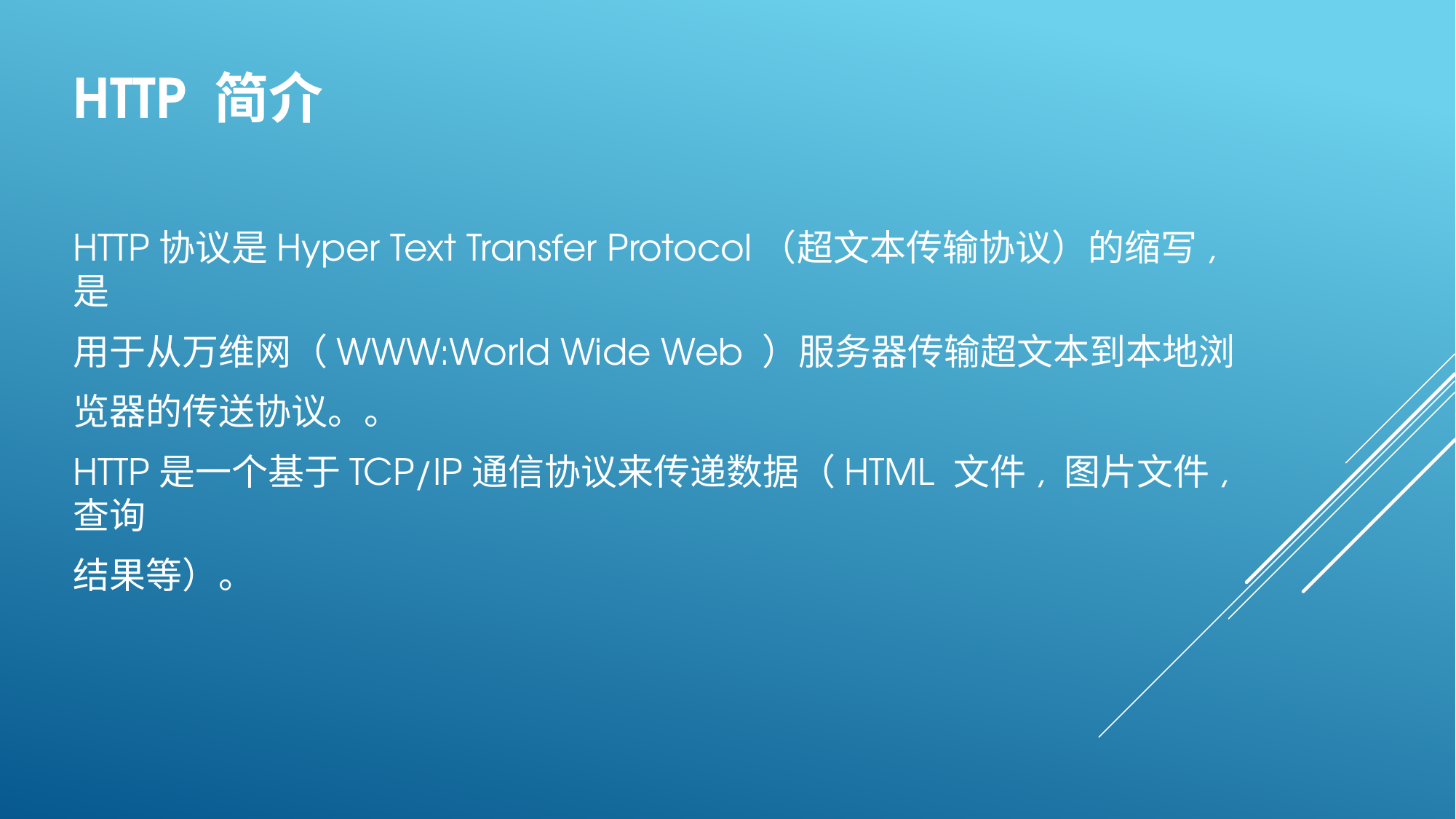

# HTTP 简介
HTTP协议是Hyper Text Transfer Protocol（超文本传输协议）的缩写,是
用于从万维网（WWW:World Wide Web ）服务器传输超文本到本地浏
览器的传送协议。。
HTTP是一个基于TCP/IP通信协议来传递数据（HTML 文件, 图片文件, 查询
结果等）。